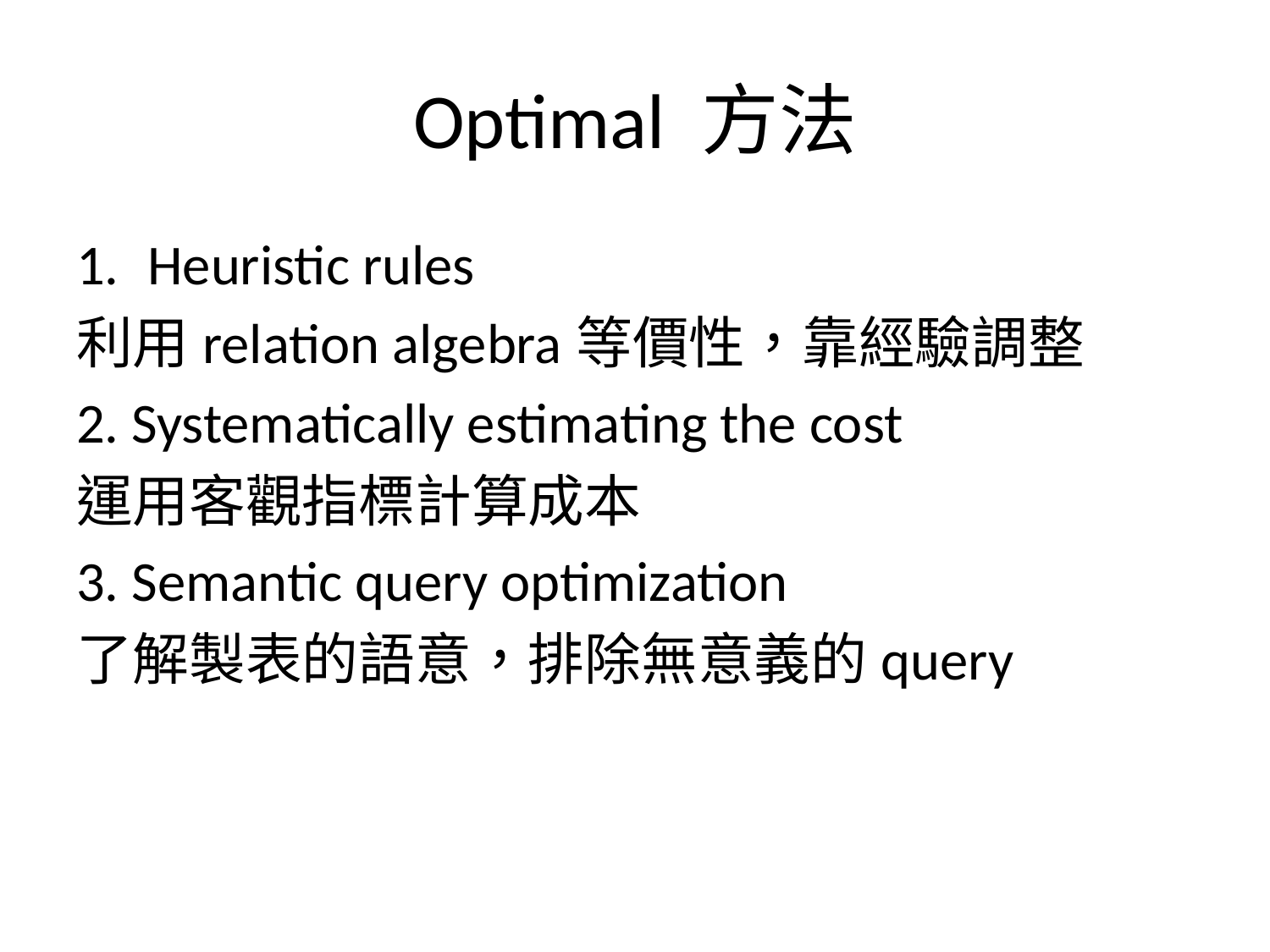

# Optimal 方法
Heuristic rules
利用relation algebra等價性，靠經驗調整
2. Systematically estimating the cost
運用客觀指標計算成本
3. Semantic query optimization
了解製表的語意，排除無意義的query